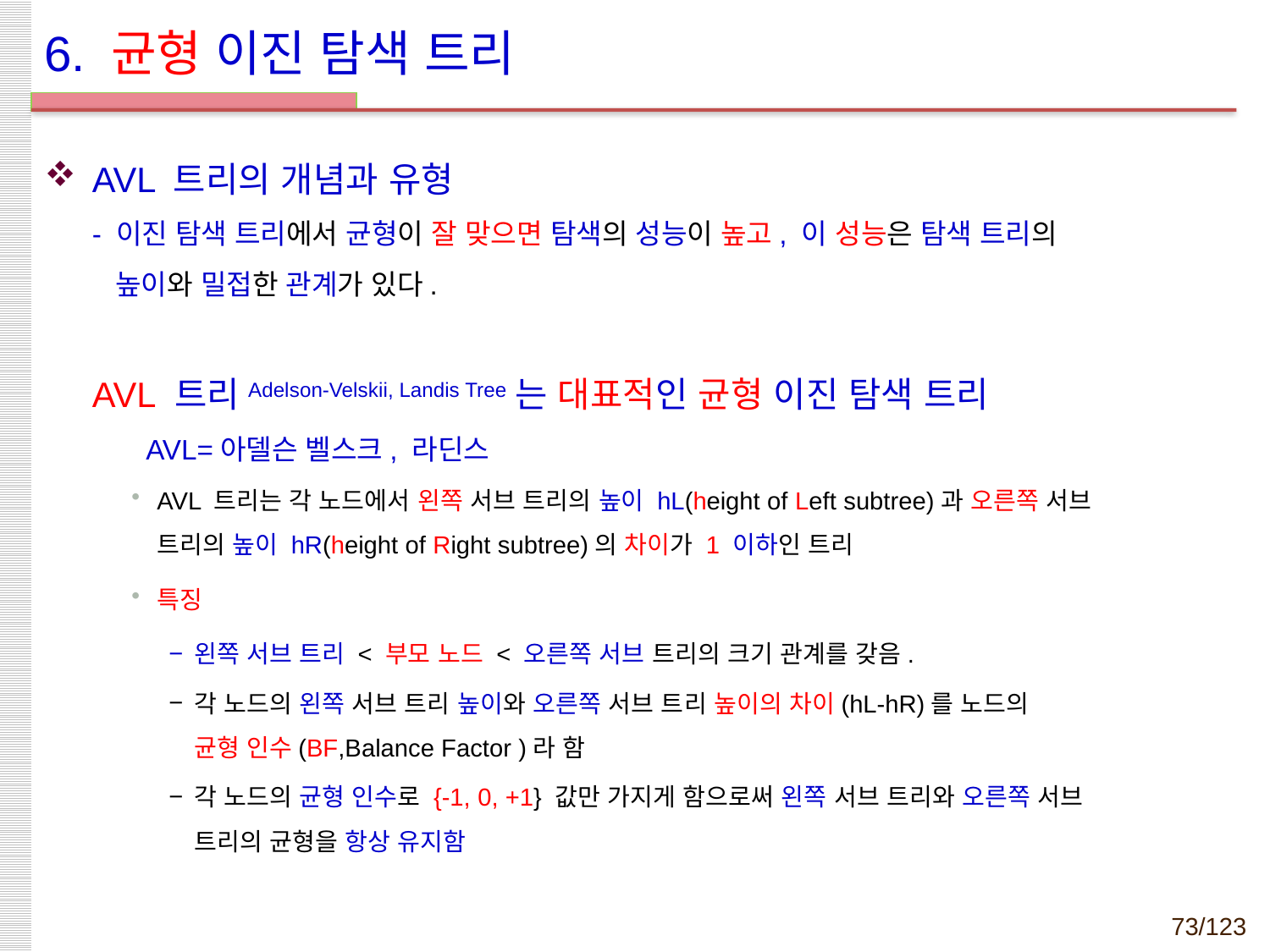

# 6. 균형 이진 탐색 트리
AVL 트리의 개념과 유형
- 이진 탐색 트리에서 균형이 잘 맞으면 탐색의 성능이 높고, 이 성능은 탐색 트리의
   높이와 밀접한 관계가 있다.
AVL 트리Adelson-Velskii, Landis Tree는 대표적인 균형 이진 탐색 트리
      AVL=아델슨 벨스크, 라딘스
AVL 트리는 각 노드에서 왼쪽 서브 트리의 높이 hL(height of Left subtree)과 오른쪽 서브
트리의 높이 hR(height of Right subtree)의 차이가 1 이하인 트리
특징
왼쪽 서브 트리 < 부모 노드 < 오른쪽 서브 트리의 크기 관계를 갖음.
각 노드의 왼쪽 서브 트리 높이와 오른쪽 서브 트리 높이의 차이(hL-hR)를 노드의
균형 인수(BF,Balance Factor )라 함
각 노드의 균형 인수로 {-1, 0, +1} 값만 가지게 함으로써 왼쪽 서브 트리와 오른쪽 서브
트리의 균형을 항상 유지함